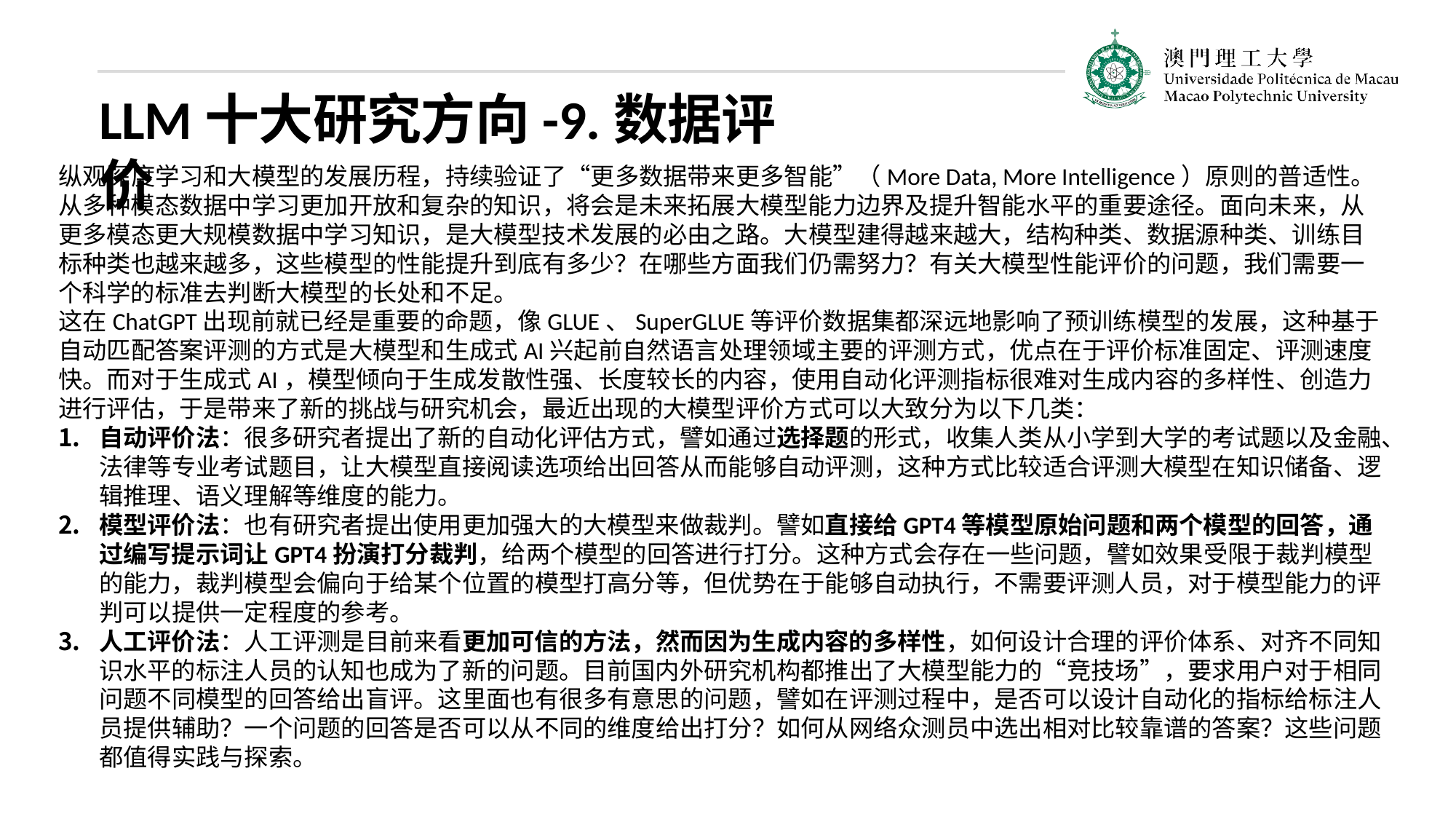

LLM十大研究方向-9.数据评价
纵观深度学习和大模型的发展历程，持续验证了“更多数据带来更多智能”（More Data, More Intelligence）原则的普适性。从多种模态数据中学习更加开放和复杂的知识，将会是未来拓展大模型能力边界及提升智能水平的重要途径。面向未来，从更多模态更大规模数据中学习知识，是大模型技术发展的必由之路。大模型建得越来越大，结构种类、数据源种类、训练目标种类也越来越多，这些模型的性能提升到底有多少？在哪些方面我们仍需努力？有关大模型性能评价的问题，我们需要一个科学的标准去判断大模型的长处和不足。
这在ChatGPT出现前就已经是重要的命题，像GLUE、SuperGLUE等评价数据集都深远地影响了预训练模型的发展，这种基于自动匹配答案评测的方式是大模型和生成式AI兴起前自然语言处理领域主要的评测方式，优点在于评价标准固定、评测速度快。而对于生成式AI，模型倾向于生成发散性强、长度较长的内容，使用自动化评测指标很难对生成内容的多样性、创造力进行评估，于是带来了新的挑战与研究机会，最近出现的大模型评价方式可以大致分为以下几类：
自动评价法：很多研究者提出了新的自动化评估方式，譬如通过选择题的形式，收集人类从小学到大学的考试题以及金融、法律等专业考试题目，让大模型直接阅读选项给出回答从而能够自动评测，这种方式比较适合评测大模型在知识储备、逻辑推理、语义理解等维度的能力。
模型评价法：也有研究者提出使用更加强大的大模型来做裁判。譬如直接给GPT4等模型原始问题和两个模型的回答，通过编写提示词让GPT4扮演打分裁判，给两个模型的回答进行打分。这种方式会存在一些问题，譬如效果受限于裁判模型的能力，裁判模型会偏向于给某个位置的模型打高分等，但优势在于能够自动执行，不需要评测人员，对于模型能力的评判可以提供一定程度的参考。
人工评价法：人工评测是目前来看更加可信的方法，然而因为生成内容的多样性，如何设计合理的评价体系、对齐不同知识水平的标注人员的认知也成为了新的问题。目前国内外研究机构都推出了大模型能力的“竞技场”，要求用户对于相同问题不同模型的回答给出盲评。这里面也有很多有意思的问题，譬如在评测过程中，是否可以设计自动化的指标给标注人员提供辅助？一个问题的回答是否可以从不同的维度给出打分？如何从网络众测员中选出相对比较靠谱的答案？这些问题都值得实践与探索。